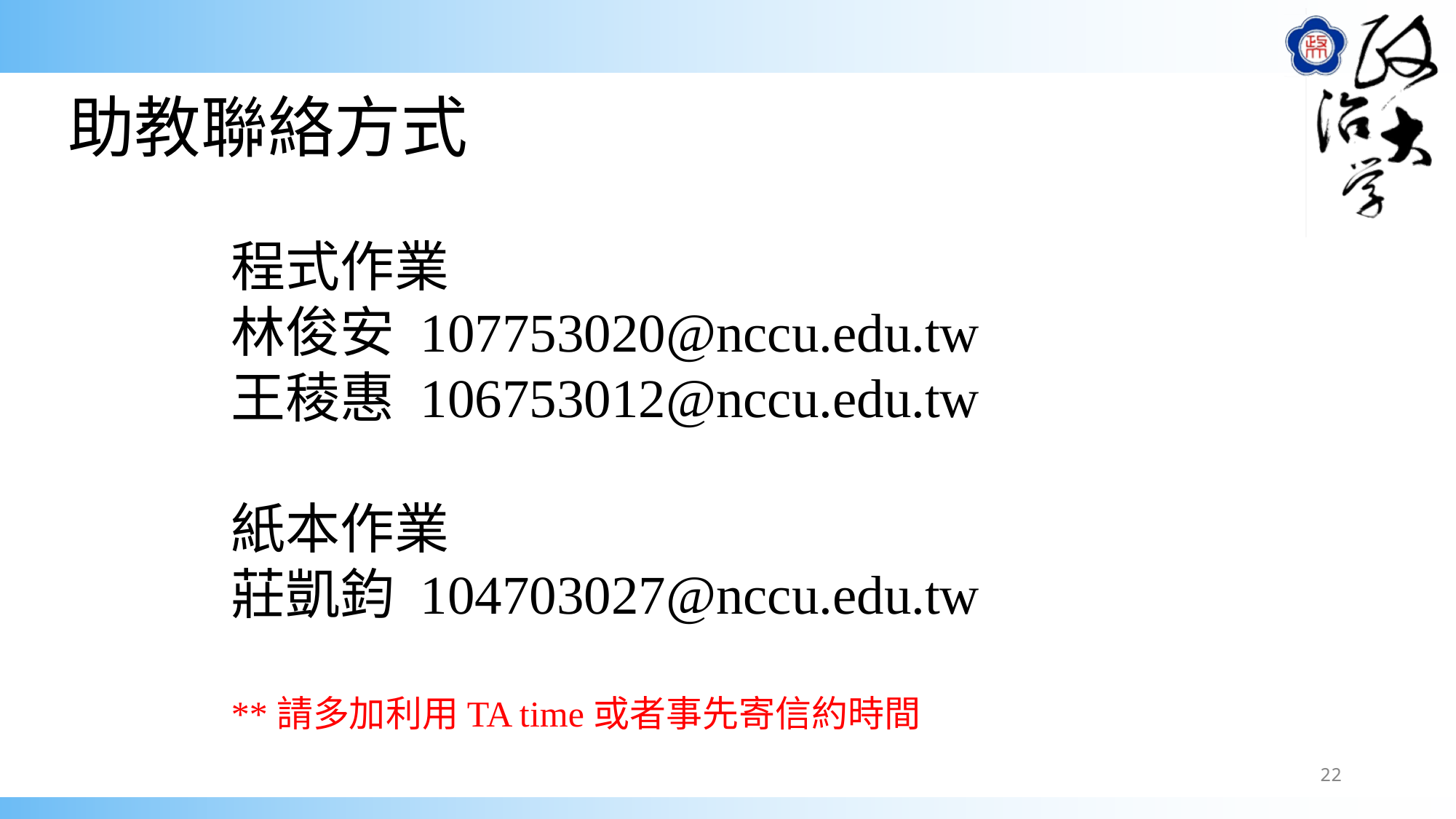

助教聯絡方式
程式作業
林俊安 107753020@nccu.edu.tw
王稜惠 106753012@nccu.edu.tw

紙本作業
莊凱鈞 104703027@nccu.edu.tw

**請多加利用TA time或者事先寄信約時間